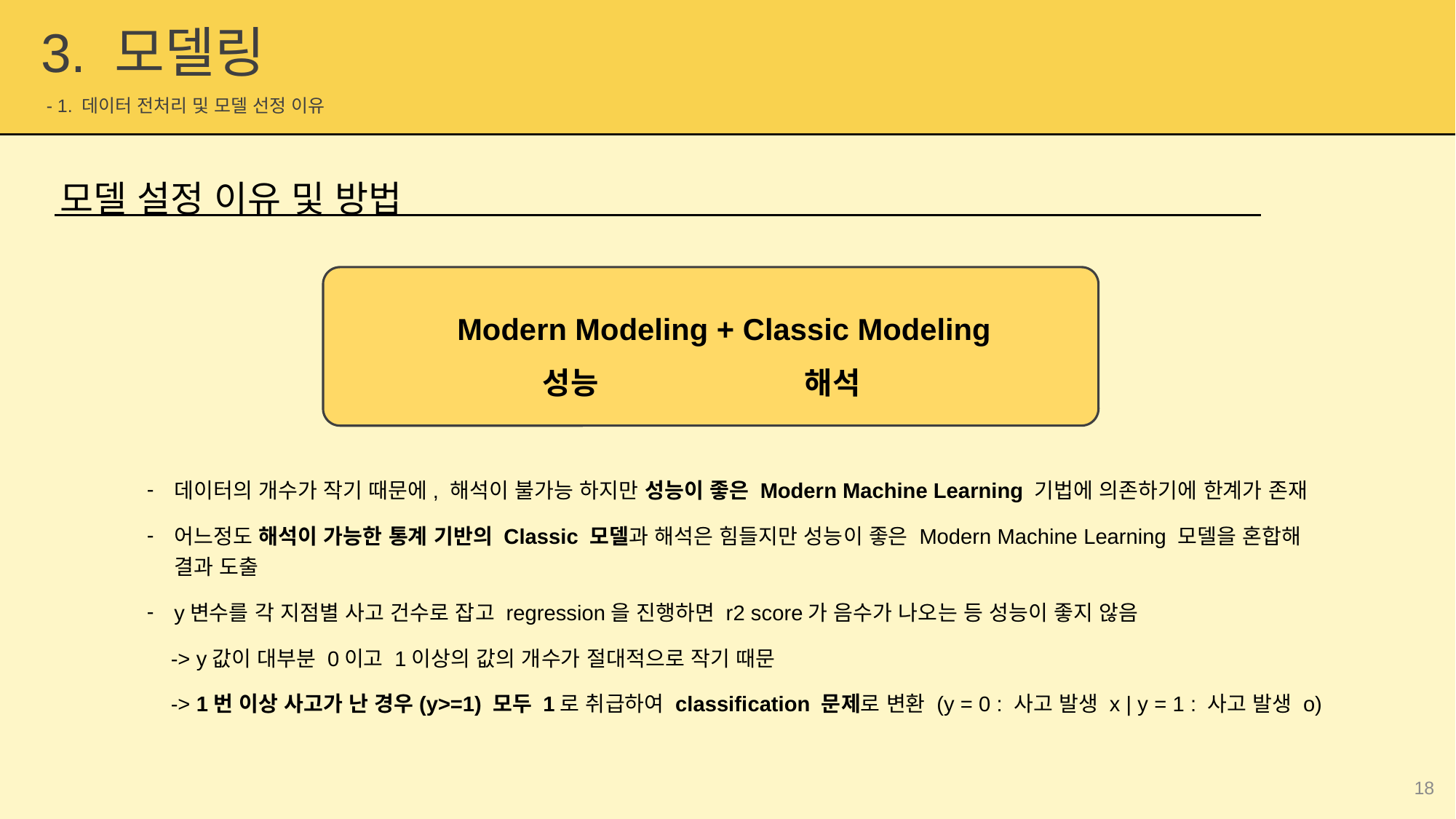

3. 모델링
       - 1. 데이터 전처리 및 모델 선정 이유
모델 설정 이유 및 방법

Modern Modeling + Classic Modeling

성능
해석

데이터의 개수가 작기 때문에, 해석이 불가능 하지만 성능이 좋은 Modern Machine Learning 기법에 의존하기에 한계가 존재
어느정도 해석이 가능한 통계 기반의 Classic 모델과 해석은 힘들지만 성능이 좋은 Modern Machine Learning 모델을 혼합해 결과 도출
y변수를 각 지점별 사고 건수로 잡고 regression을 진행하면 r2 score가 음수가 나오는 등 성능이 좋지 않음
    -> y값이 대부분 0이고 1이상의 값의 개수가 절대적으로 작기 때문
    -> 1번 이상 사고가 난 경우(y>=1) 모두 1로 취급하여 classification 문제로 변환 (y = 0 : 사고 발생 x | y = 1 : 사고 발생 o)
18